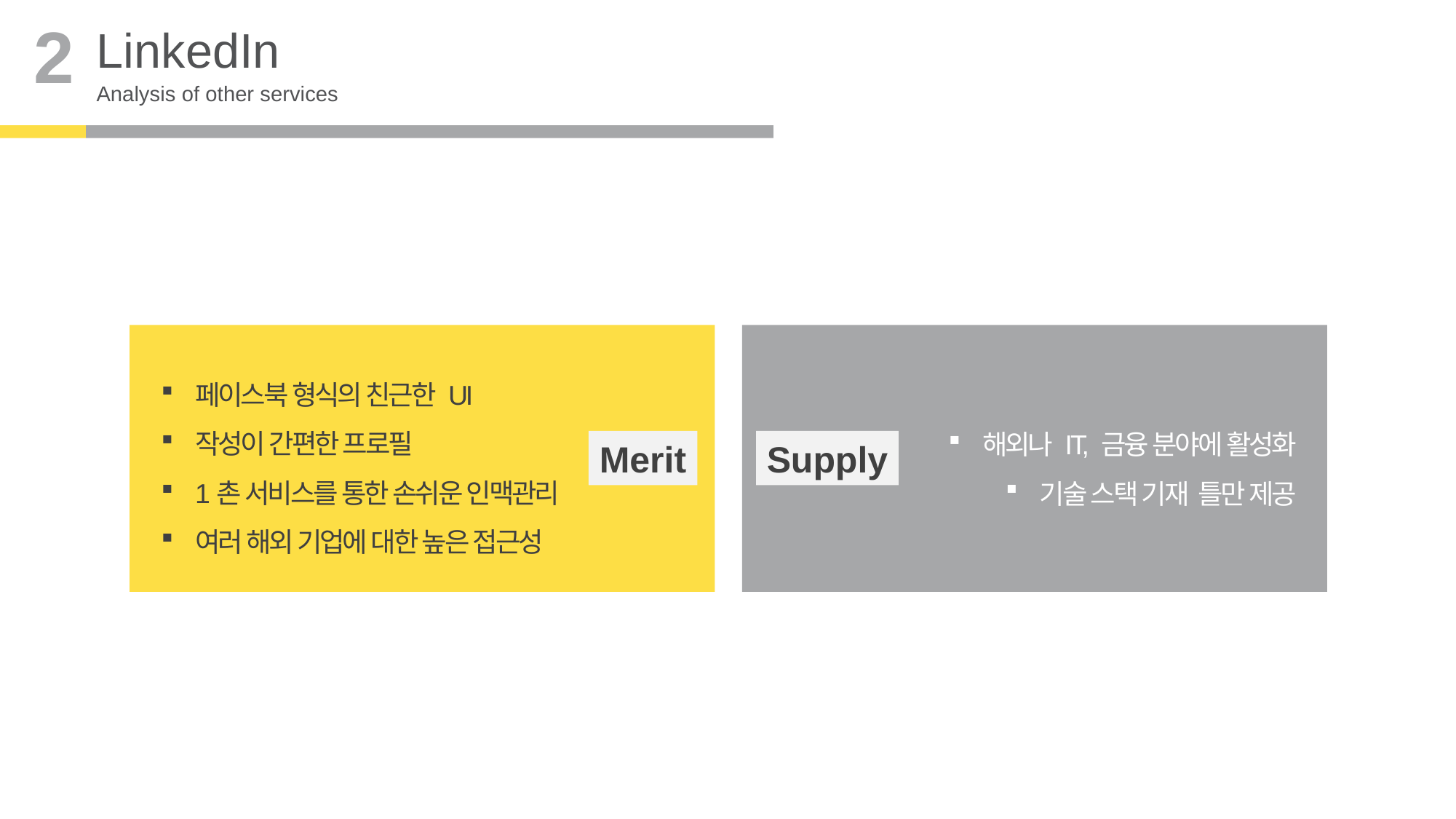

2
LinkedIn
Analysis of other services

페이스북 형식의 친근한 UI
작성이 간편한 프로필
1촌 서비스를 통한 손쉬운 인맥관리
여러 해외 기업에 대한 높은 접근성
해외나 IT, 금융 분야에 활성화
기술 스택 기재  틀만 제공
Merit
Supply